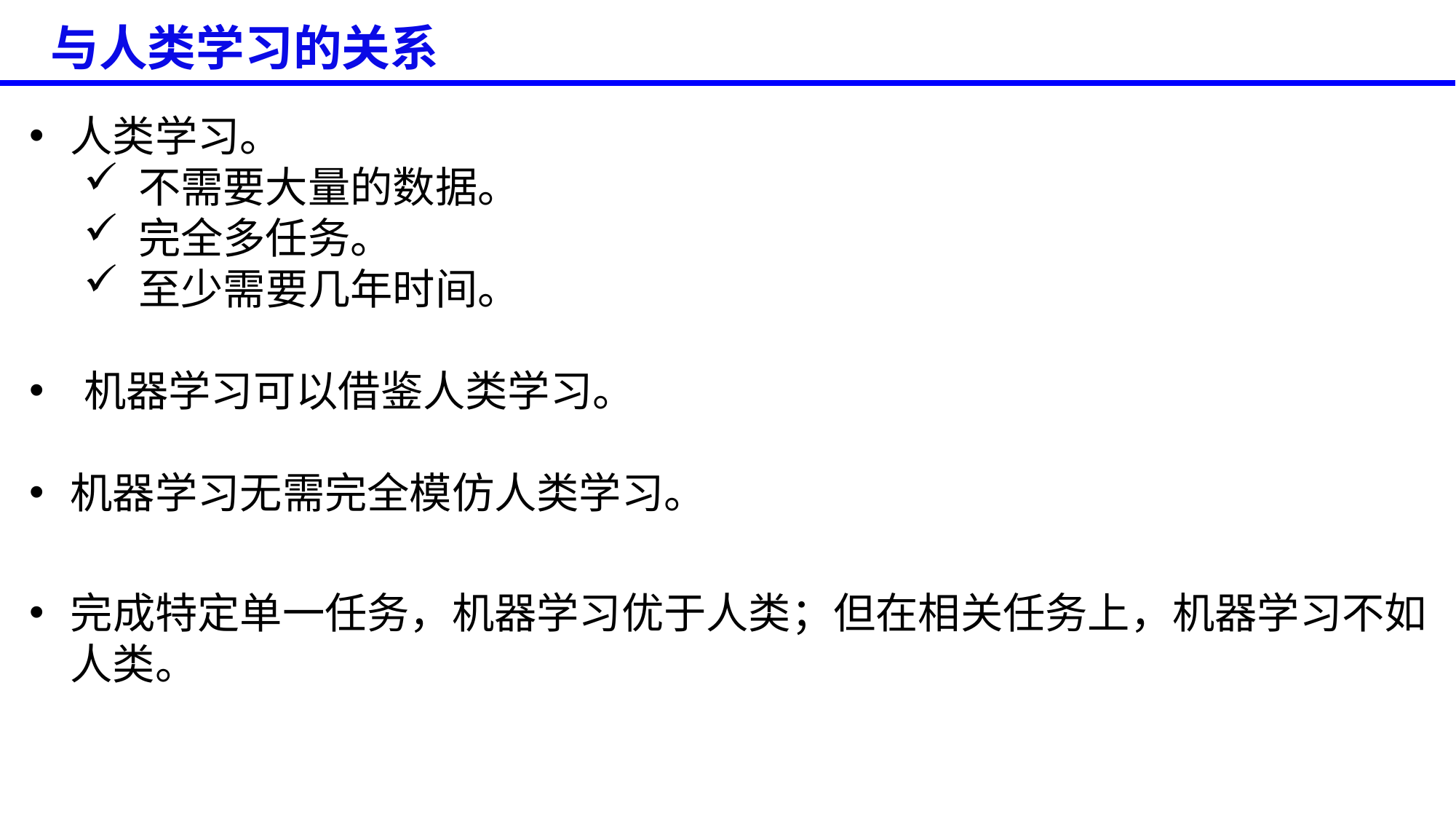

与人类学习的关系
人类学习。
不需要大量的数据。
完全多任务。
至少需要几年时间。

机器学习可以借鉴人类学习。

机器学习无需完全模仿人类学习。

完成特定单一任务，机器学习优于人类；但在相关任务上，机器学习不如人类。